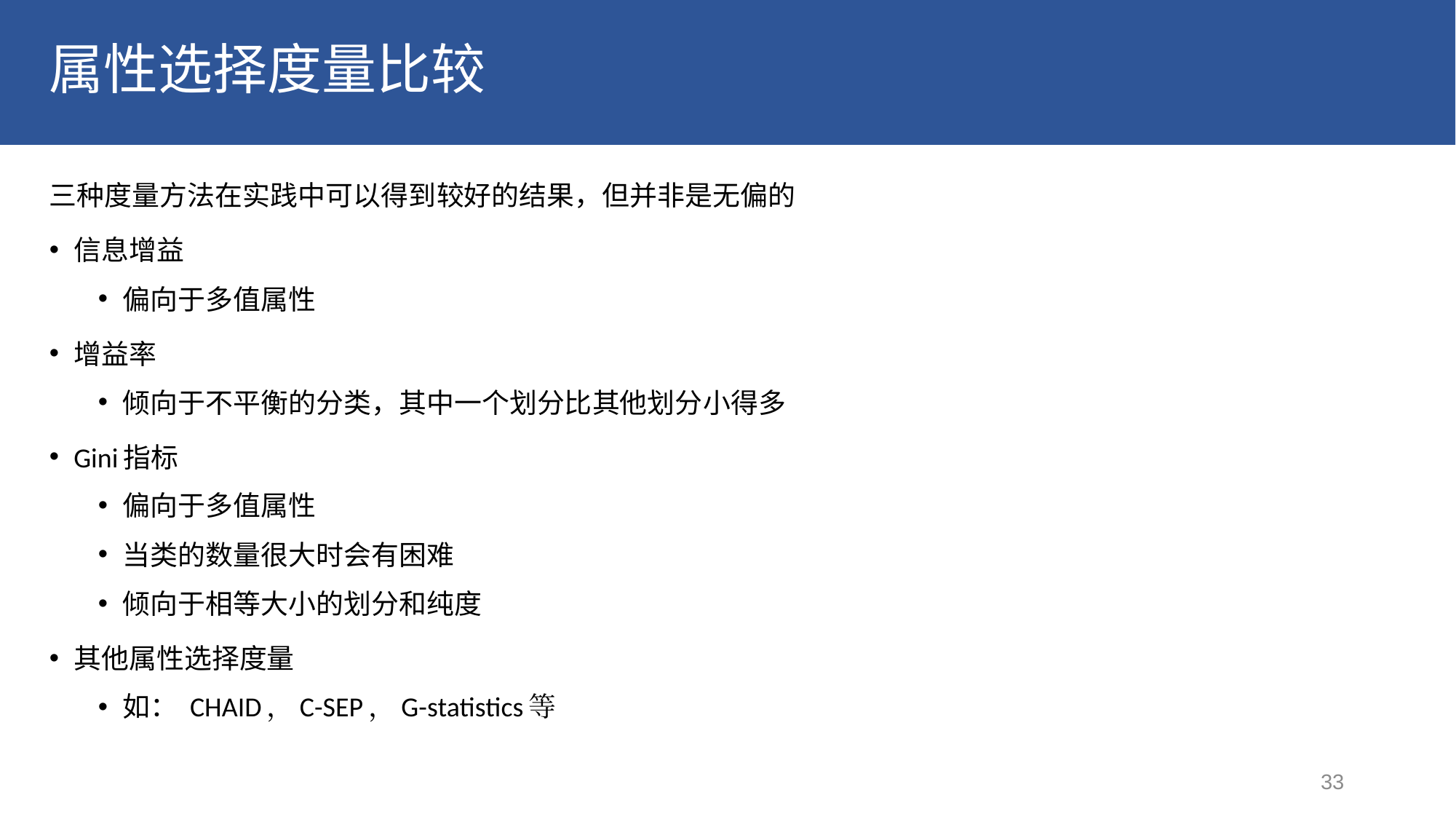

# 属性选择度量比较
三种度量方法在实践中可以得到较好的结果，但并非是无偏的
信息增益
偏向于多值属性
增益率
倾向于不平衡的分类，其中一个划分比其他划分小得多
Gini指标
偏向于多值属性
当类的数量很大时会有困难
倾向于相等大小的划分和纯度
其他属性选择度量
如： CHAID，C-SEP，G-statistics等
33